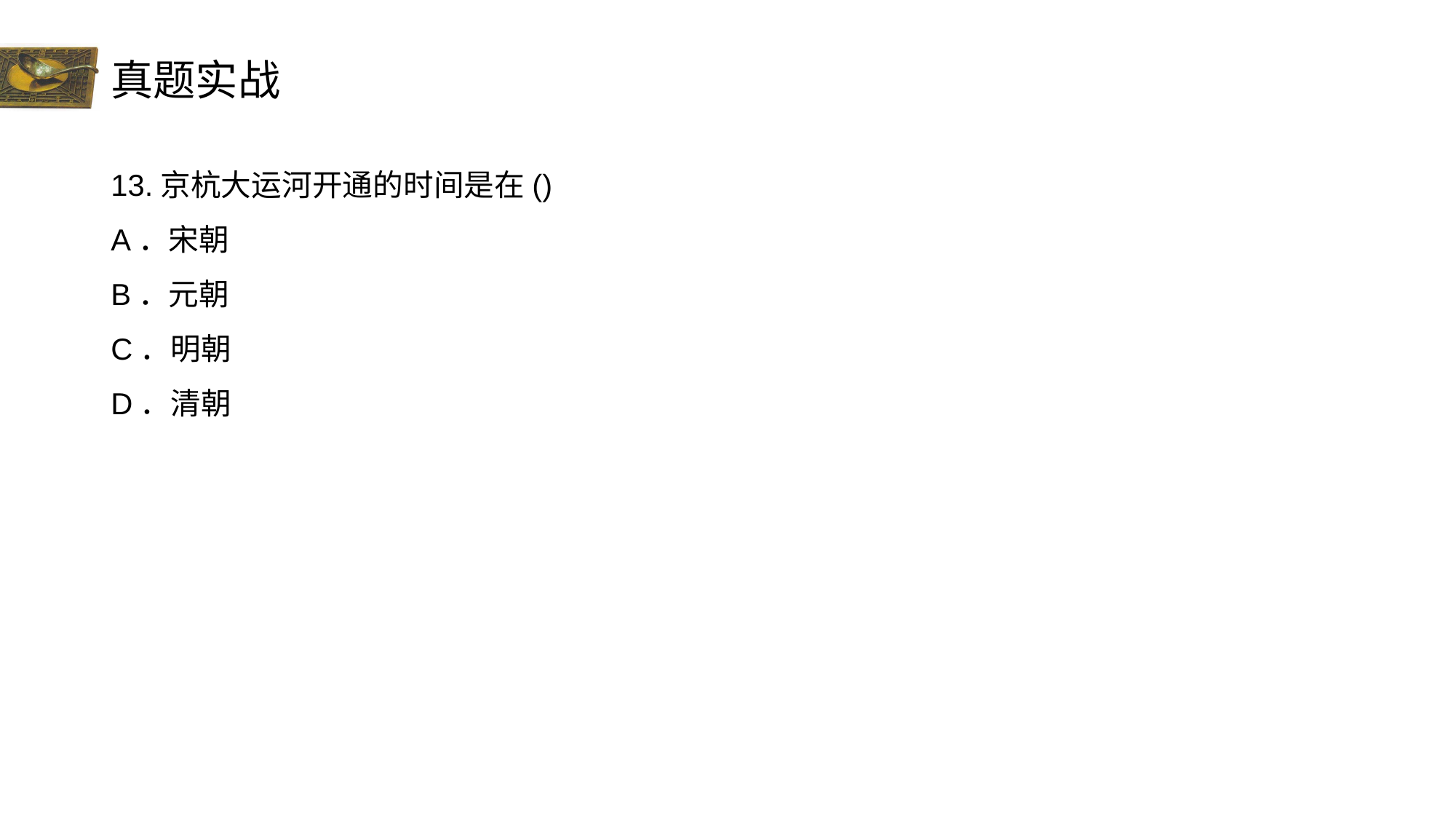

# 真题实战
13.京杭大运河开通的时间是在()
A．宋朝
B．元朝
C．明朝
D．清朝

63